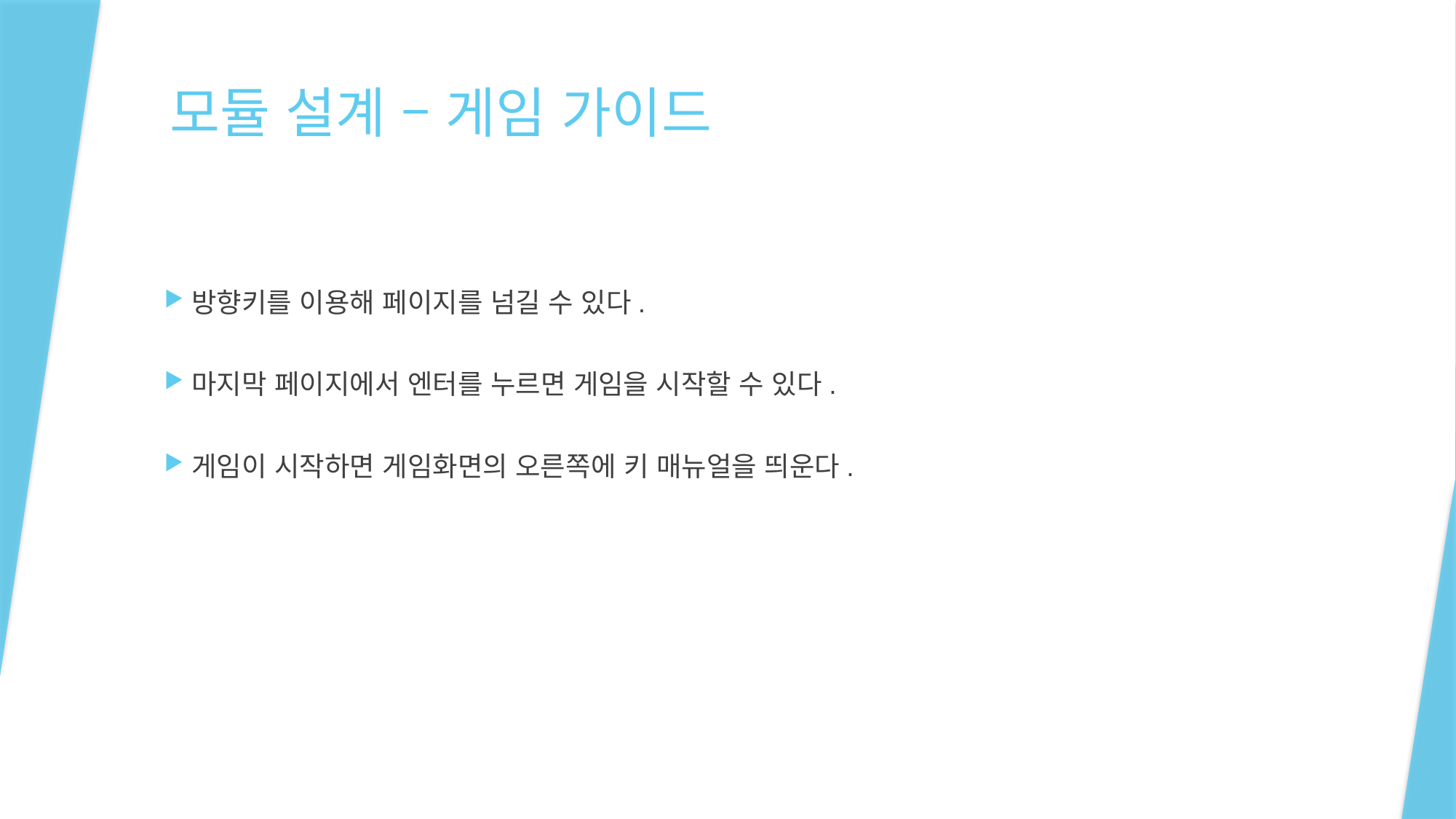

# 모듈 설계 – 게임 가이드
방향키를 이용해 페이지를 넘길 수 있다.
마지막 페이지에서 엔터를 누르면 게임을 시작할 수 있다.
게임이 시작하면 게임화면의 오른쪽에 키 매뉴얼을 띄운다.